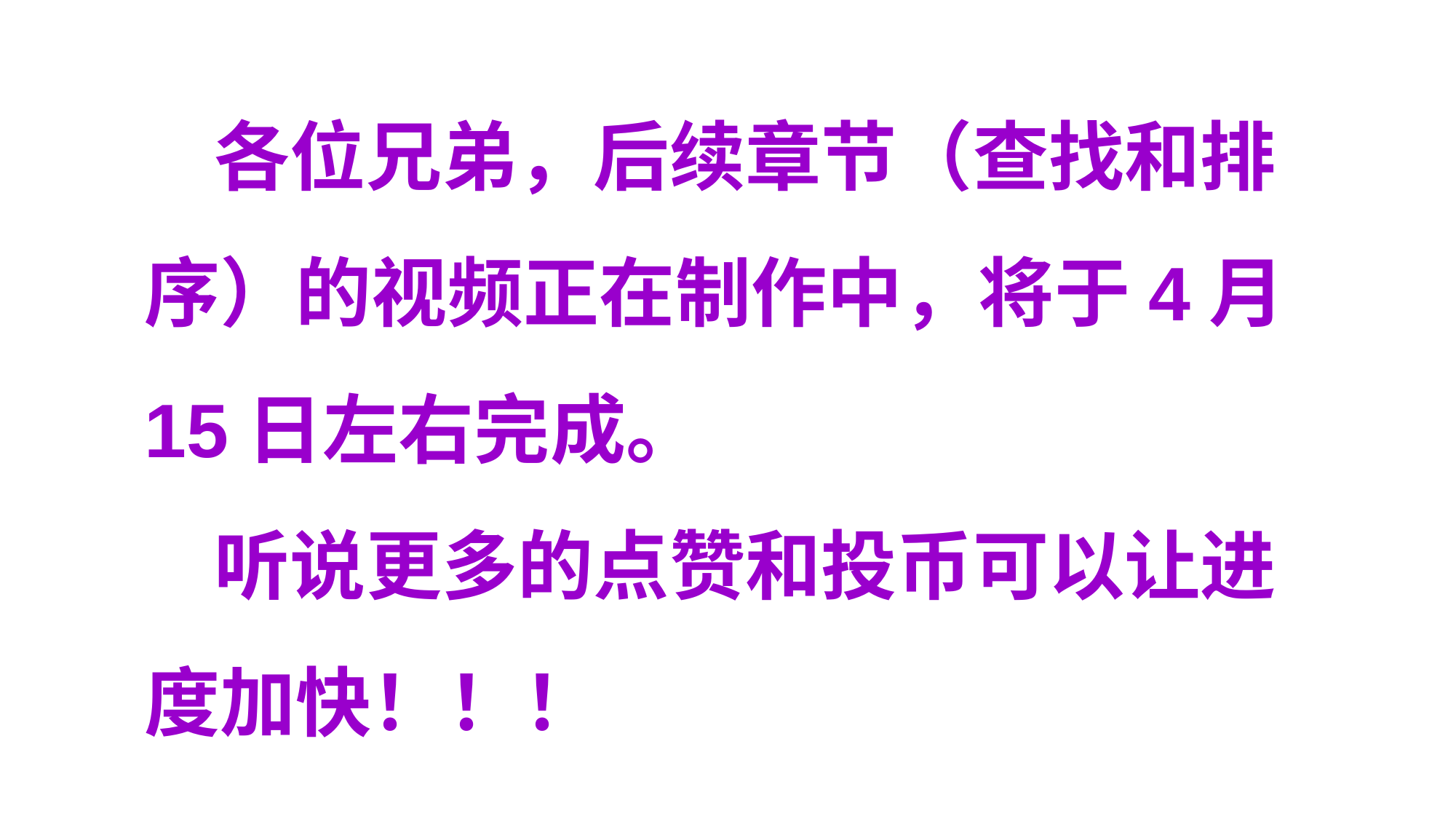

各位兄弟，后续章节（查找和排序）的视频正在制作中，将于4月15日左右完成。
   听说更多的点赞和投币可以让进度加快！！！